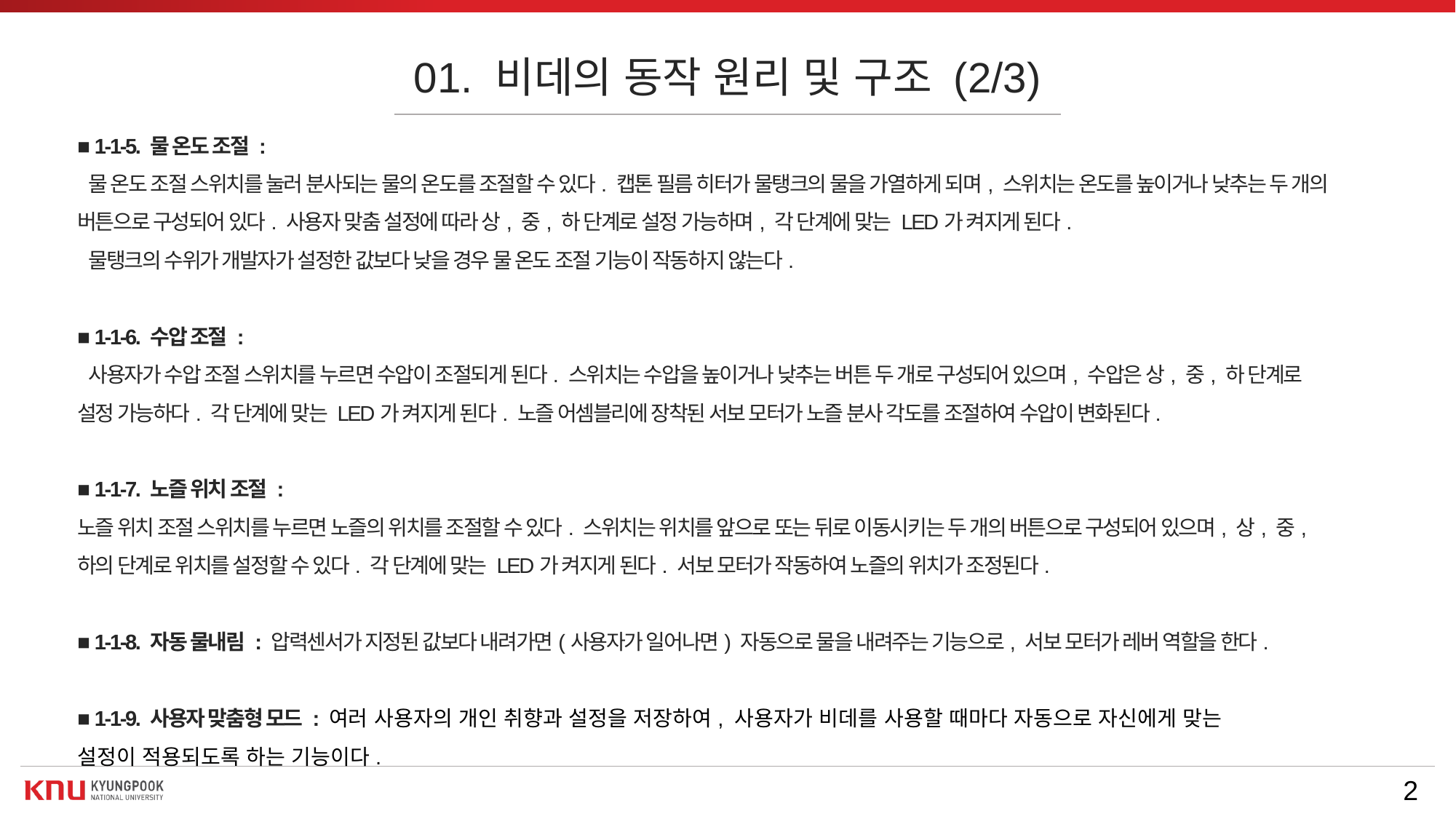

01. 비데의 동작 원리 및 구조 (2/3)
■ 1-1-5. 물 온도 조절 :
 물 온도 조절 스위치를 눌러 분사되는 물의 온도를 조절할 수 있다. 캡톤 필름 히터가 물탱크의 물을 가열하게 되며, 스위치는 온도를 높이거나 낮추는 두 개의 버튼으로 구성되어 있다. 사용자 맞춤 설정에 따라 상, 중, 하 단계로 설정 가능하며, 각 단계에 맞는 LED가 켜지게 된다.
 물탱크의 수위가 개발자가 설정한 값보다 낮을 경우 물 온도 조절 기능이 작동하지 않는다.

■ 1-1-6. 수압 조절 :
 사용자가 수압 조절 스위치를 누르면 수압이 조절되게 된다. 스위치는 수압을 높이거나 낮추는 버튼 두 개로 구성되어 있으며, 수압은 상, 중, 하 단계로 설정 가능하다. 각 단계에 맞는 LED가 켜지게 된다. 노즐 어셈블리에 장착된 서보 모터가 노즐 분사 각도를 조절하여 수압이 변화된다.

■ 1-1-7. 노즐 위치 조절 :
노즐 위치 조절 스위치를 누르면 노즐의 위치를 조절할 수 있다. 스위치는 위치를 앞으로 또는 뒤로 이동시키는 두 개의 버튼으로 구성되어 있으며, 상, 중, 하의 단계로 위치를 설정할 수 있다. 각 단계에 맞는 LED가 켜지게 된다. 서보 모터가 작동하여 노즐의 위치가 조정된다.

■ 1-1-8. 자동 물내림 : 압력센서가 지정된 값보다 내려가면(사용자가 일어나면) 자동으로 물을 내려주는 기능으로, 서보 모터가 레버 역할을 한다.

■ 1-1-9. 사용자 맞춤형 모드 : 여러 사용자의 개인 취향과 설정을 저장하여, 사용자가 비데를 사용할 때마다 자동으로 자신에게 맞는
설정이 적용되도록 하는 기능이다.

2